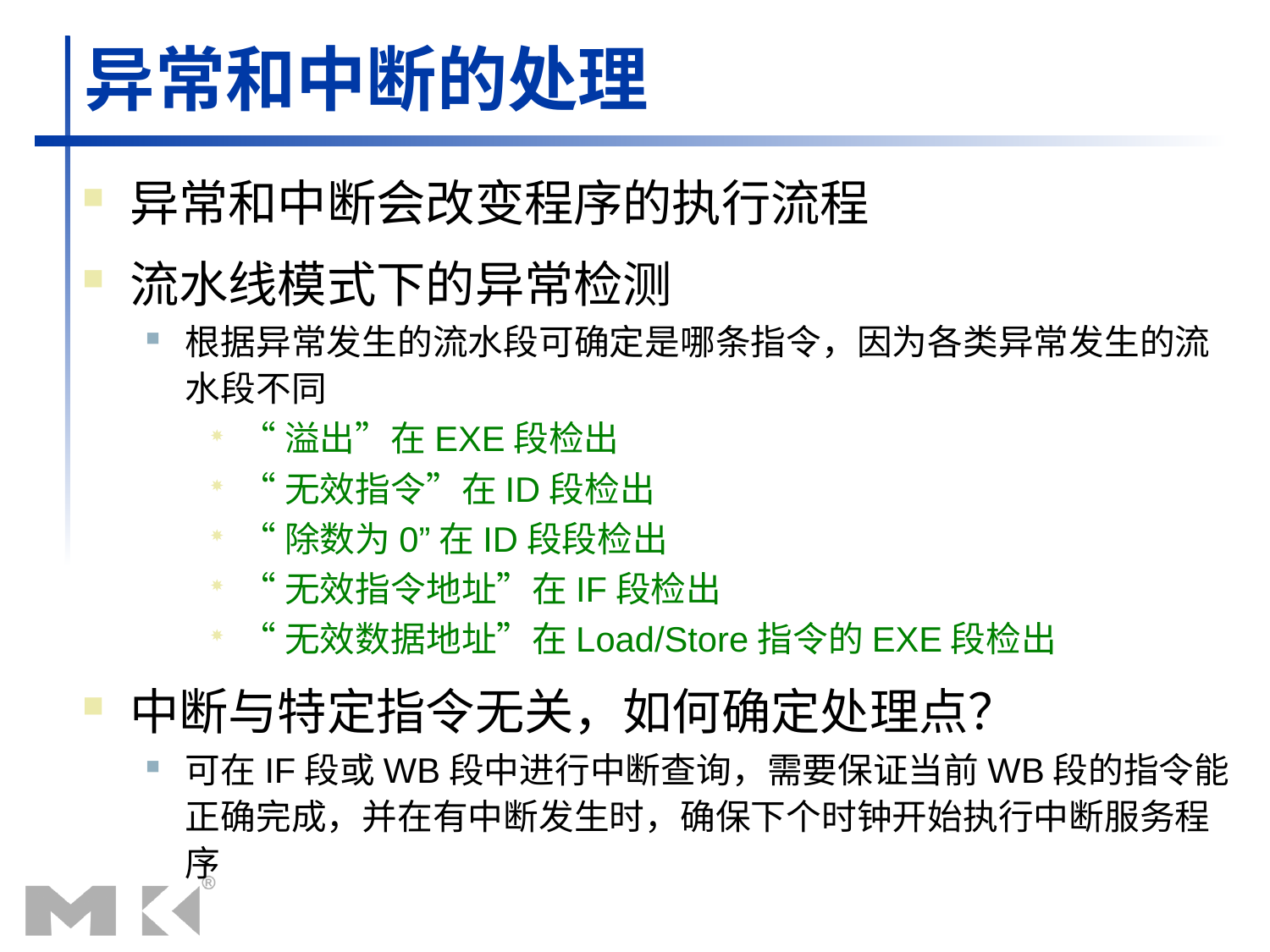

# 异常和中断的处理
异常和中断会改变程序的执行流程
流水线模式下的异常检测
根据异常发生的流水段可确定是哪条指令，因为各类异常发生的流水段不同
“溢出”在EXE段检出
“无效指令”在ID段检出
“除数为0”在ID段段检出
“无效指令地址”在IF段检出
“无效数据地址”在Load/Store指令的EXE段检出
中断与特定指令无关，如何确定处理点？
可在IF段或WB段中进行中断查询，需要保证当前WB段的指令能正确完成，并在有中断发生时，确保下个时钟开始执行中断服务程序